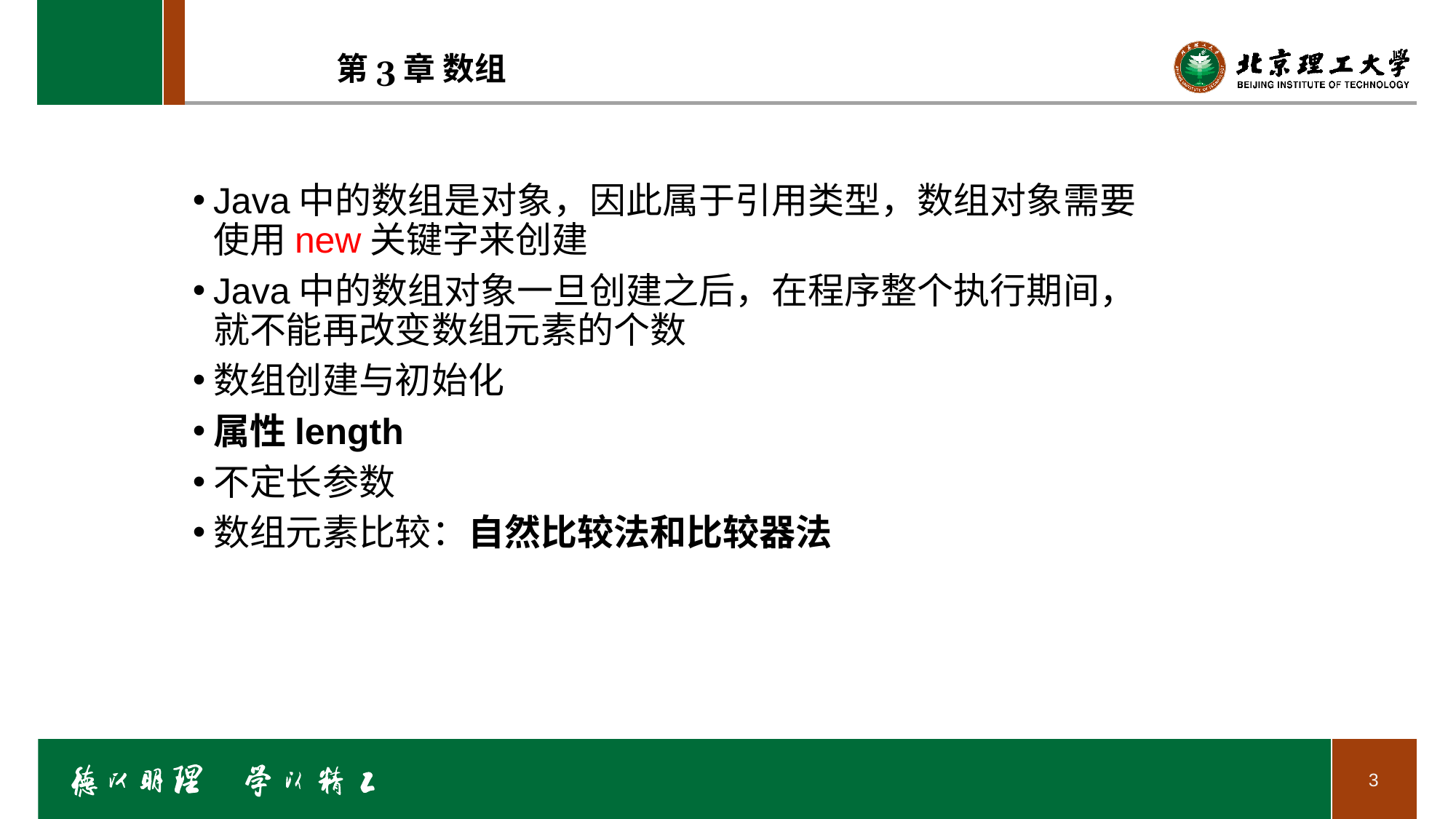

# 第3章 数组
Java中的数组是对象，因此属于引用类型，数组对象需要使用new关键字来创建
Java中的数组对象一旦创建之后，在程序整个执行期间，就不能再改变数组元素的个数
数组创建与初始化
属性length
不定长参数
数组元素比较：自然比较法和比较器法